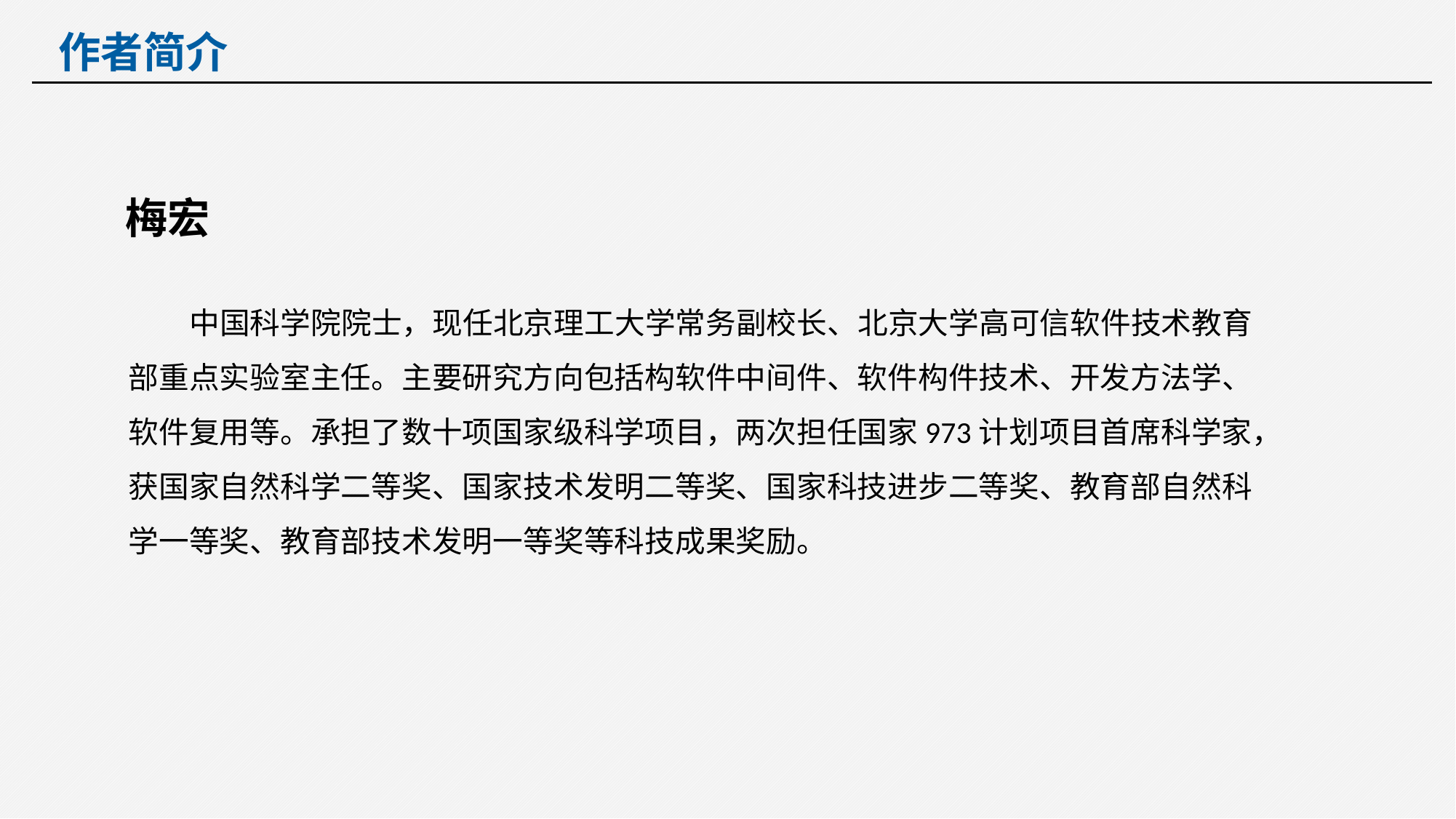

作者简介
梅宏
        中国科学院院士，现任北京理工大学常务副校长、北京大学高可信软件技术教育部重点实验室主任。主要研究方向包括构软件中间件、软件构件技术、开发方法学、软件复用等。承担了数十项国家级科学项目，两次担任国家973计划项目首席科学家，获国家自然科学二等奖、国家技术发明二等奖、国家科技进步二等奖、教育部自然科学一等奖、教育部技术发明一等奖等科技成果奖励。